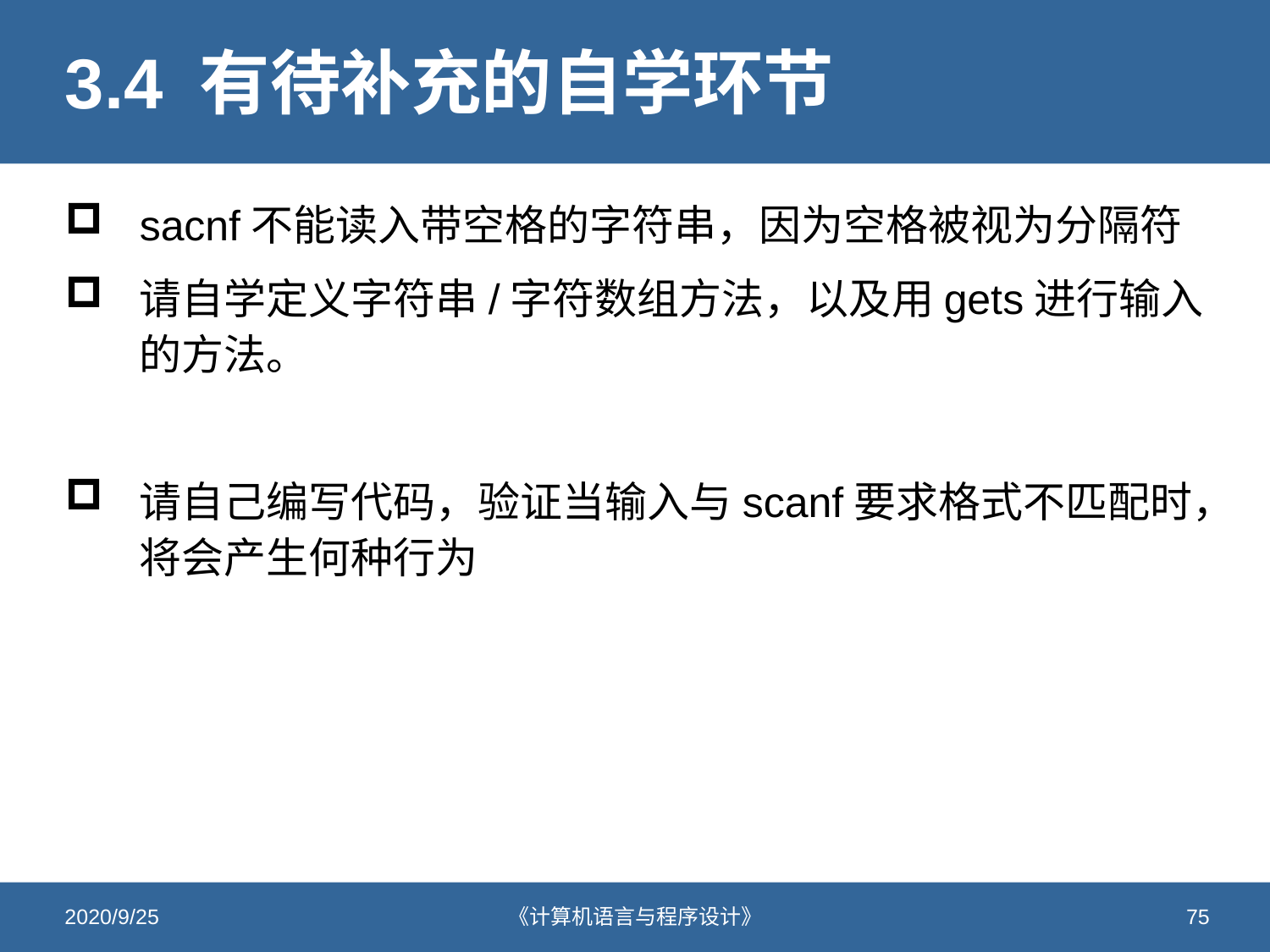

# 3.4 有待补充的自学环节
sacnf不能读入带空格的字符串，因为空格被视为分隔符
请自学定义字符串/字符数组方法，以及用gets进行输入的方法。

请自己编写代码，验证当输入与scanf要求格式不匹配时，将会产生何种行为
2020/9/25
《计算机语言与程序设计》
75